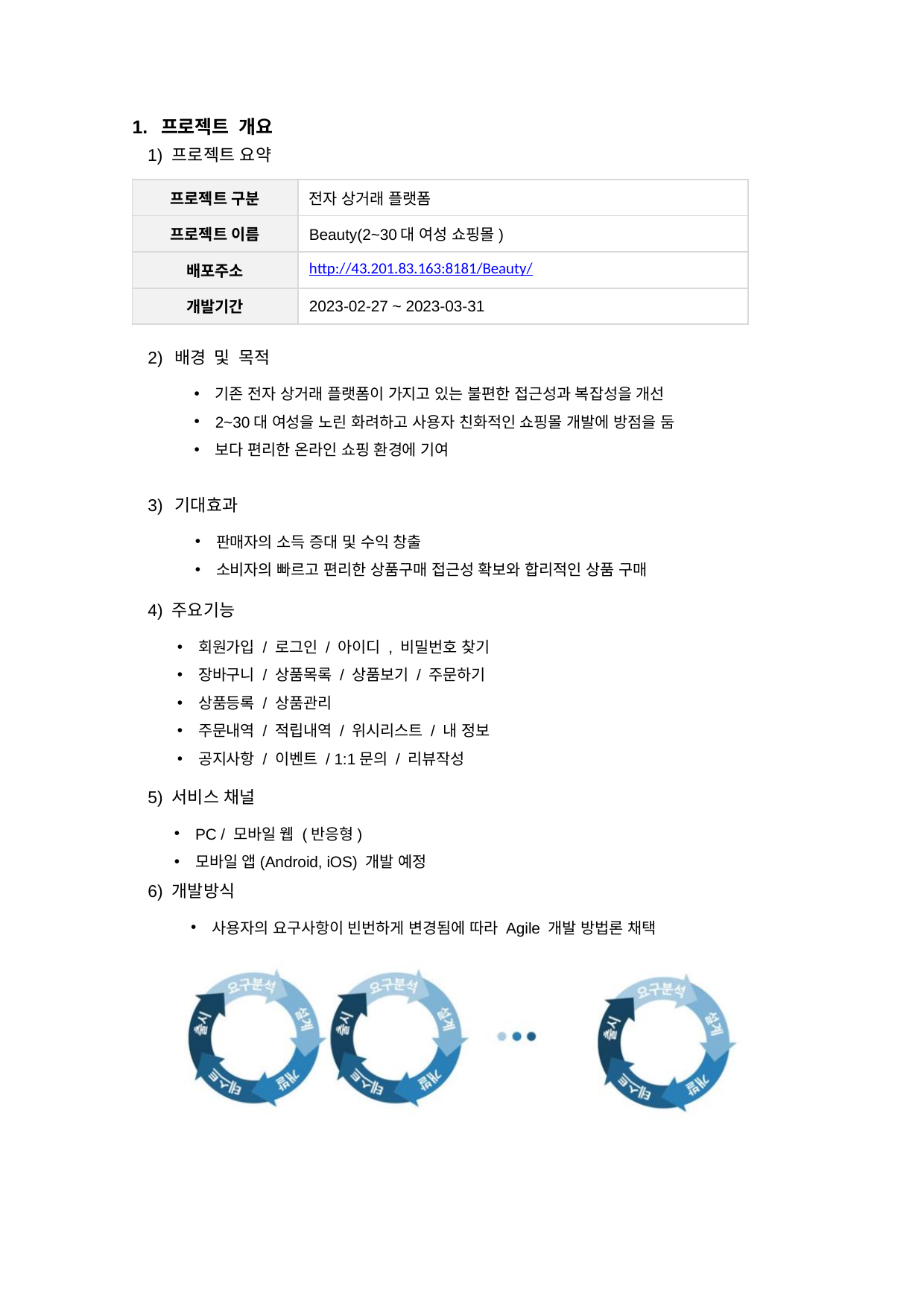

1. 프로젝트 개요
1) 프로젝트 요약
| 프로젝트 구분 | 전자 상거래 플랫폼 |
| --- | --- |
| 프로젝트 이름 | Beauty(2~30대 여성 쇼핑몰) |
| 배포주소 | http://43.201.83.163:8181/Beauty/ |
| 개발기간 | 2023-02-27 ~ 2023-03-31 |
2) 배경 및 목적
기존 전자 상거래 플랫폼이 가지고 있는 불편한 접근성과 복잡성을 개선
2~30대 여성을 노린 화려하고 사용자 친화적인 쇼핑몰 개발에 방점을 둠
보다 편리한 온라인 쇼핑 환경에 기여
3) 기대효과
판매자의 소득 증대 및 수익 창출
소비자의 빠르고 편리한 상품구매 접근성 확보와 합리적인 상품 구매
4) 주요기능
회원가입 / 로그인 / 아이디 , 비밀번호 찾기
장바구니 / 상품목록 / 상품보기 / 주문하기
상품등록 / 상품관리
주문내역 / 적립내역 / 위시리스트 / 내 정보
공지사항 / 이벤트 / 1:1문의 / 리뷰작성

5) 서비스 채널
PC / 모바일 웹 (반응형)
모바일 앱(Android, iOS) 개발 예정
6) 개발방식
사용자의 요구사항이 빈번하게 변경됨에 따라 Agile 개발 방법론 채택